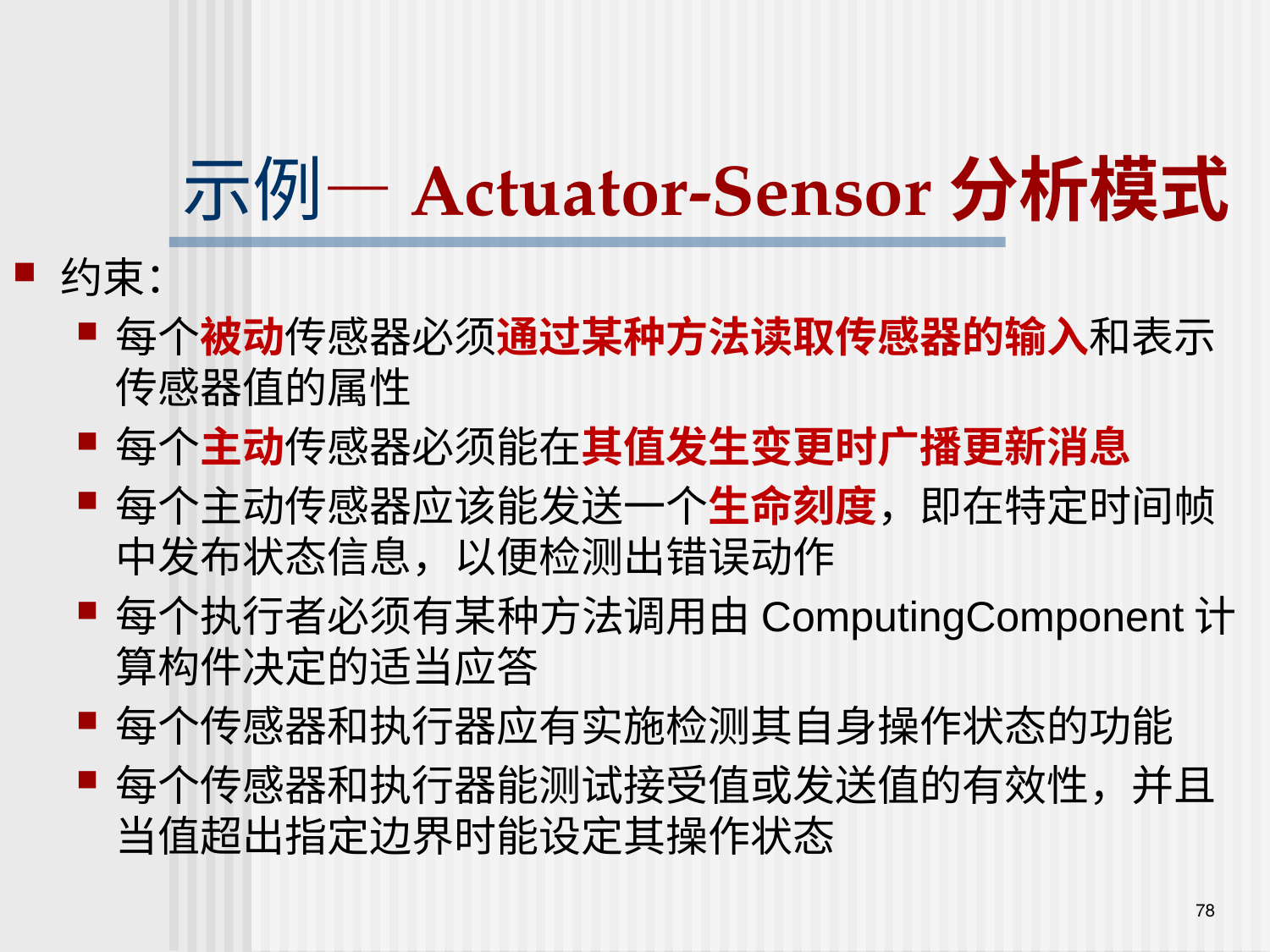

示例—Actuator-Sensor分析模式
约束：
每个被动传感器必须通过某种方法读取传感器的输入和表示传感器值的属性
每个主动传感器必须能在其值发生变更时广播更新消息
每个主动传感器应该能发送一个生命刻度，即在特定时间帧中发布状态信息，以便检测出错误动作
每个执行者必须有某种方法调用由ComputingComponent计算构件决定的适当应答
每个传感器和执行器应有实施检测其自身操作状态的功能
每个传感器和执行器能测试接受值或发送值的有效性，并且当值超出指定边界时能设定其操作状态
78